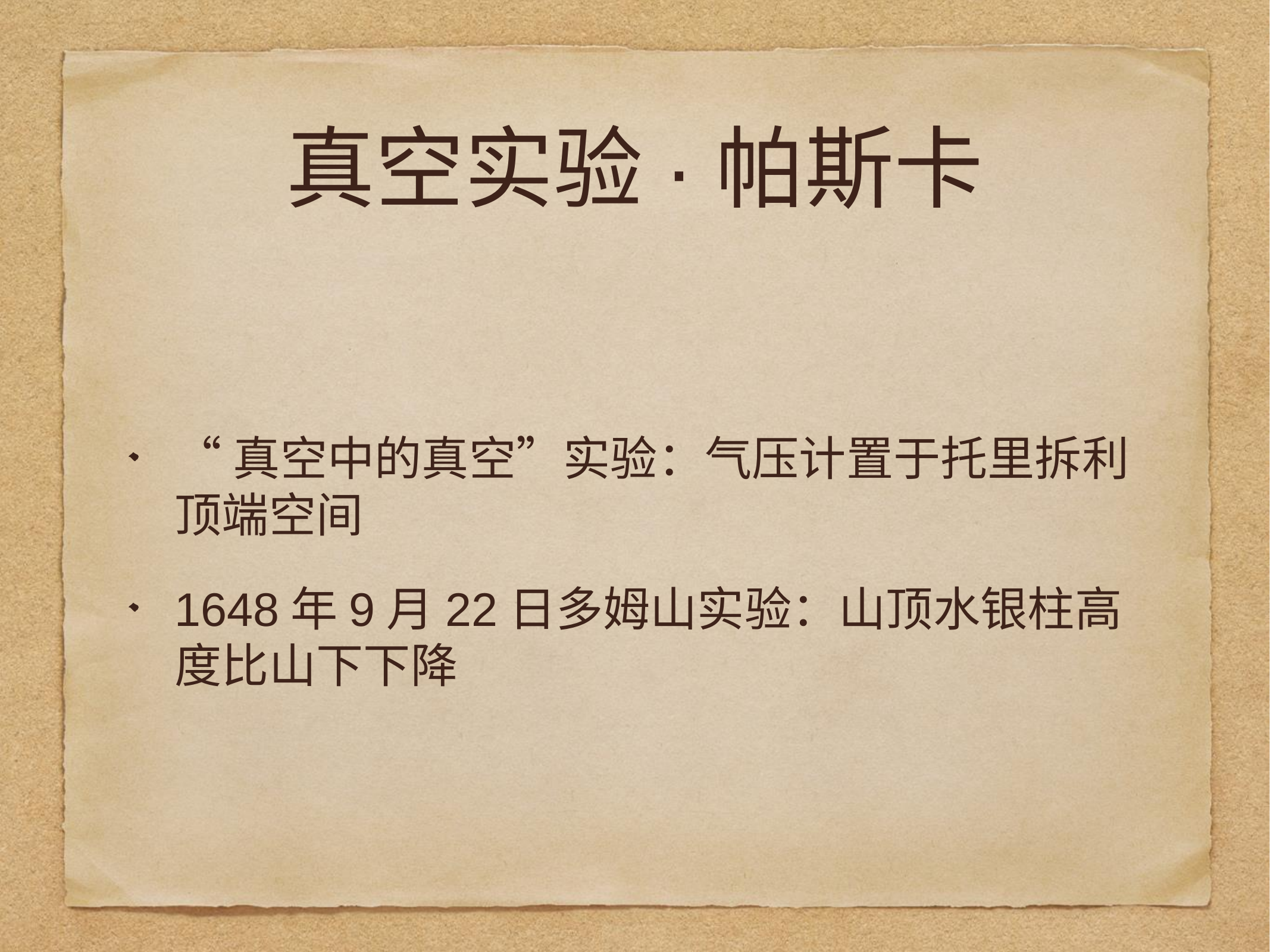

# 真空实验·帕斯卡
“真空中的真空”实验：气压计置于托里拆利顶端空间
1648年9月22日多姆山实验：山顶水银柱高度比山下下降